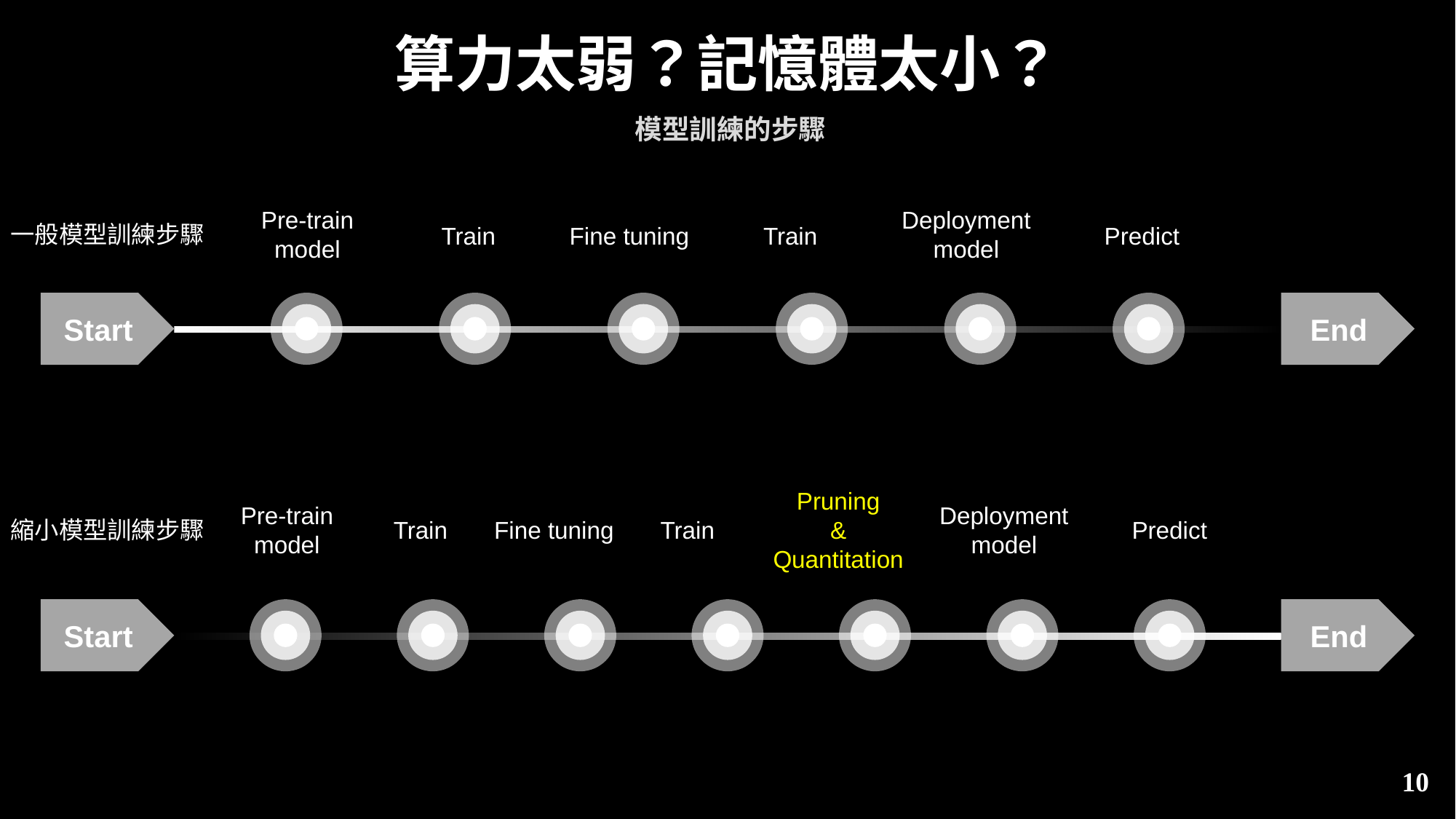

# 算力太弱？記憶體太小？
模型訓練的步驟
Pre-train model
Deployment model
一般模型訓練步驟
Train
Fine tuning
Train
Predict

Start
End

Pruning
&
Quantitation
Pre-train model
Deployment model
縮小模型訓練步驟
Train
Fine tuning
Train
Predict

Start
End

10